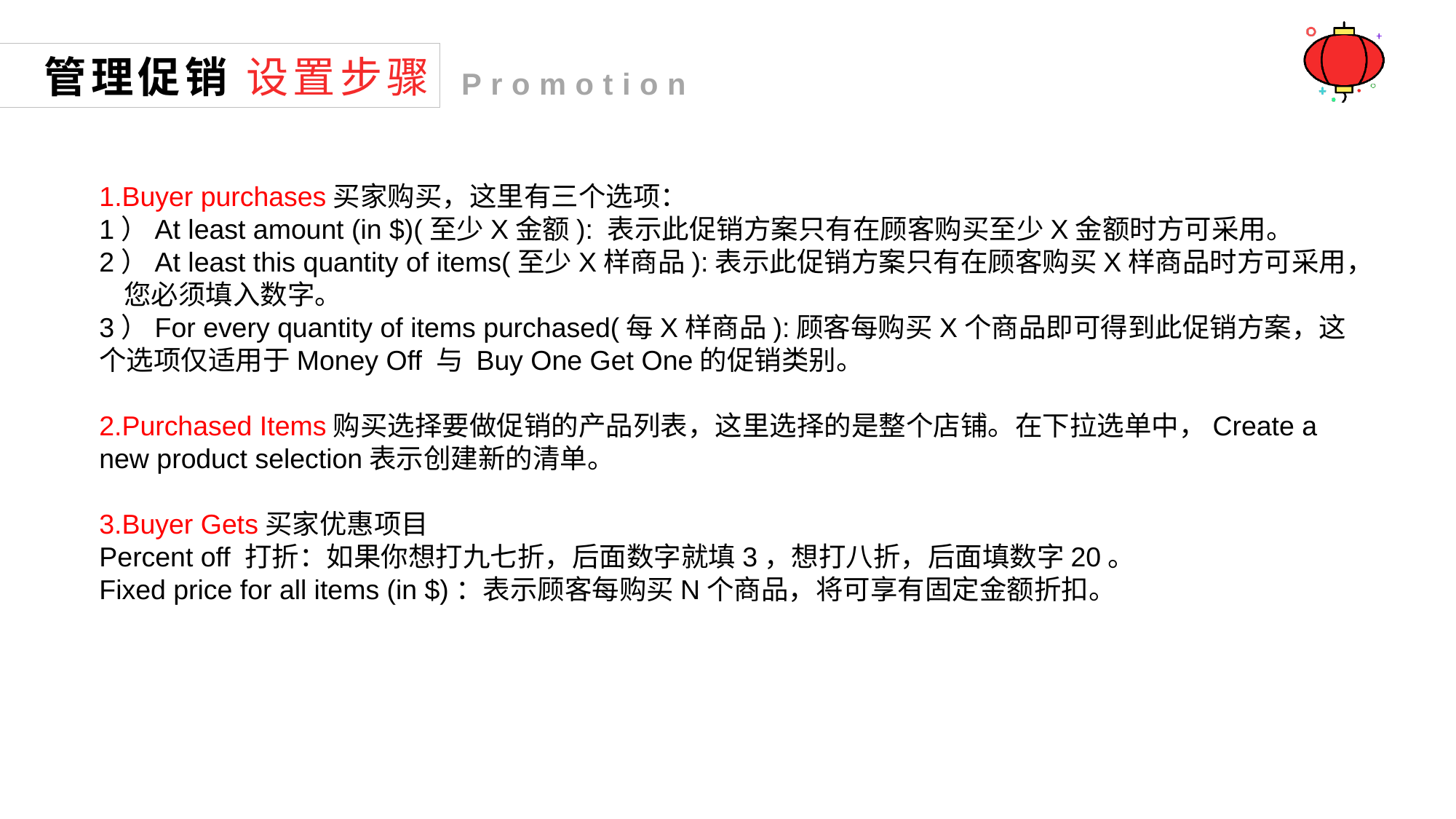

管理促销 设置步骤
Promotion
1.Buyer purchases买家购买，这里有三个选项：
1）At least amount (in $)(至少X金额): 表示此促销方案只有在顾客购买至少X金额时方可采用。
2）At least this quantity of items(至少X样商品):表示此促销方案只有在顾客购买X样商品时方可采用，    您必须填入数字。
3）For every quantity of items purchased(每X样商品):顾客每购买X个商品即可得到此促销方案，这个选项仅适用于Money Off 与 Buy One Get One的促销类别。

2.Purchased Items购买选择要做促销的产品列表，这里选择的是整个店铺。在下拉选单中，Create a new product selection表示创建新的清单。

3.Buyer Gets买家优惠项目
Percent off 打折：如果你想打九七折，后面数字就填3，想打八折，后面填数字20。
Fixed price for all items (in $)：表示顾客每购买N个商品，将可享有固定金额折扣。